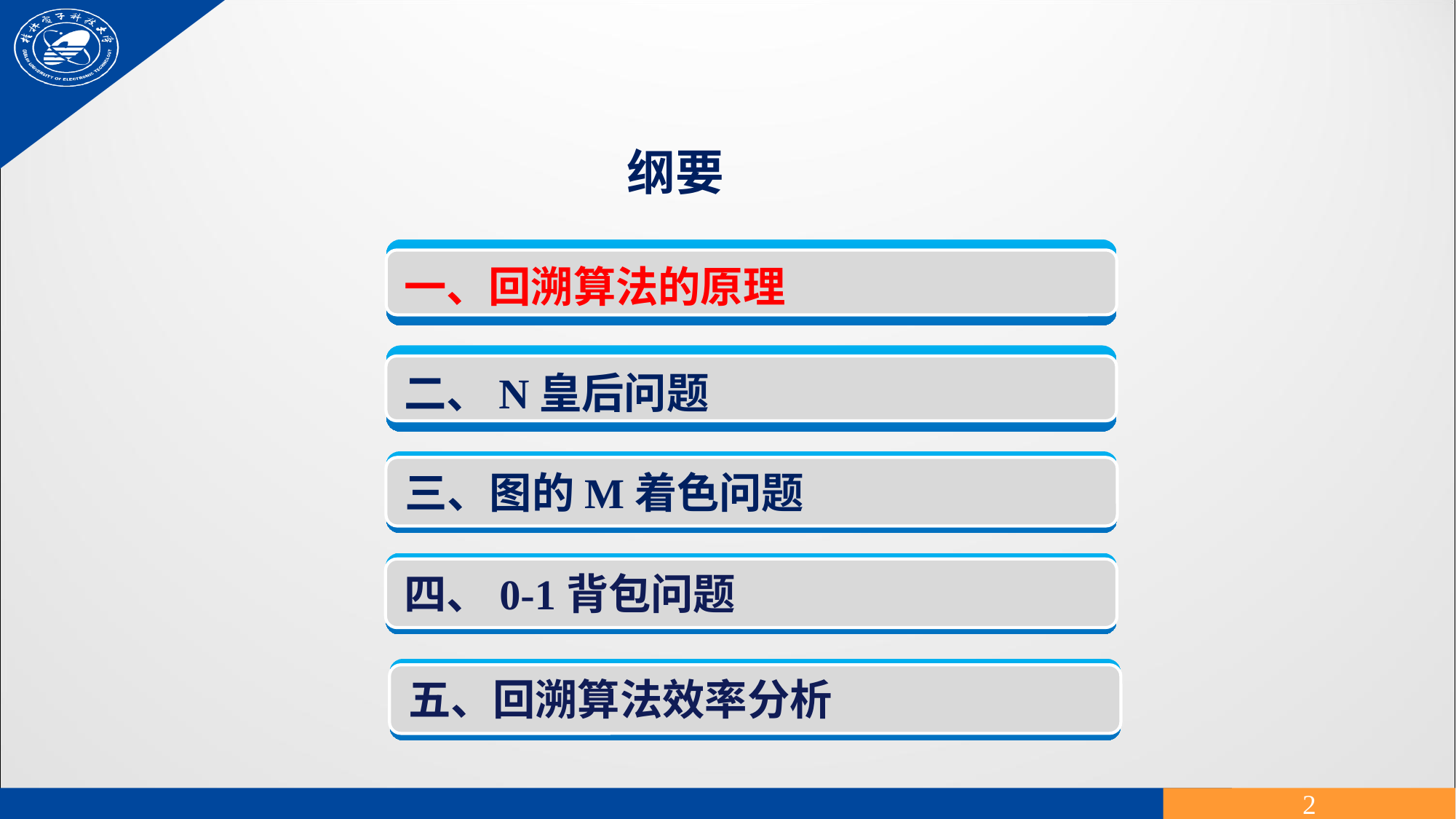

纲要

一、回溯算法的原理

二、N皇后问题

三、图的M着色问题

四、0-1背包问题

五、回溯算法效率分析